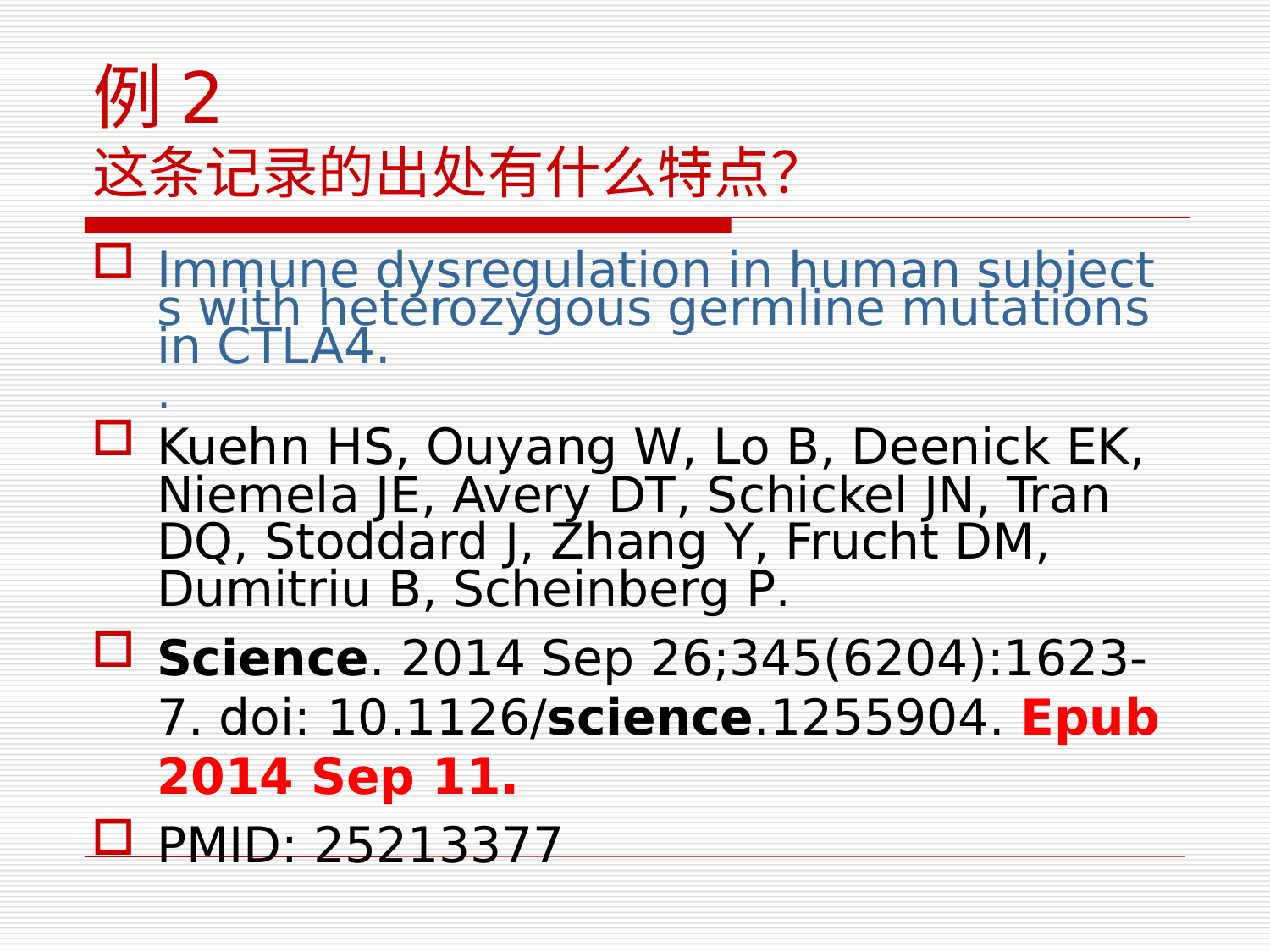

例2
这条记录的出处有什么特点？
Immune dysregulation in human subjects with heterozygous germline mutations in CTLA4..
Kuehn HS, Ouyang W, Lo B, Deenick EK, Niemela JE, Avery DT, Schickel JN, Tran DQ, Stoddard J, Zhang Y, Frucht DM, Dumitriu B, Scheinberg P.
Science. 2014 Sep 26;345(6204):1623-7. doi: 10.1126/science.1255904. Epub 2014 Sep 11.
PMID: 25213377